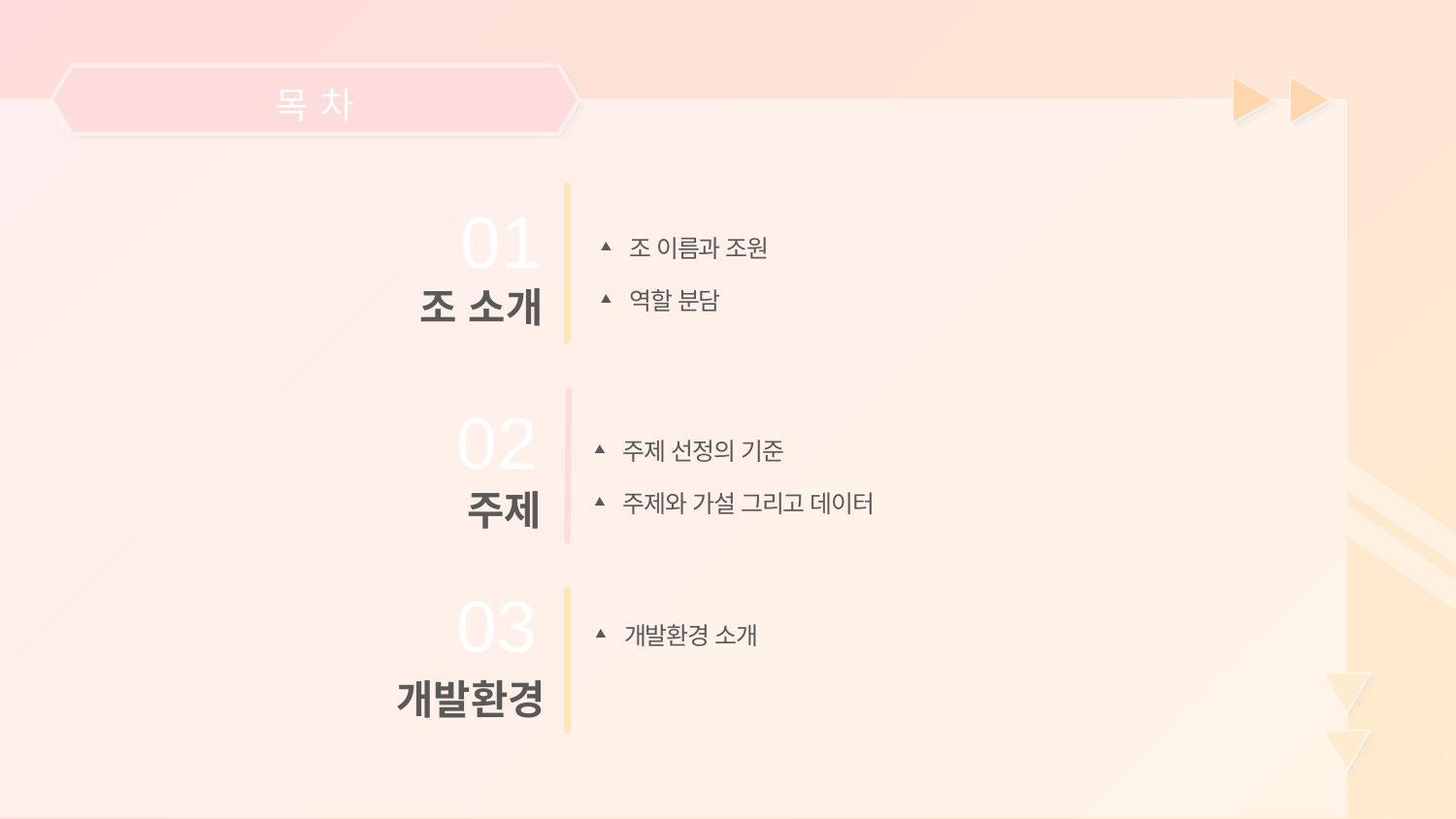

목차
01
조 이름과 조원
역할 분담
조 소개
02
주제 선정의 기준
주제와 가설 그리고 데이터
주제
03
개발환경 소개
개발환경